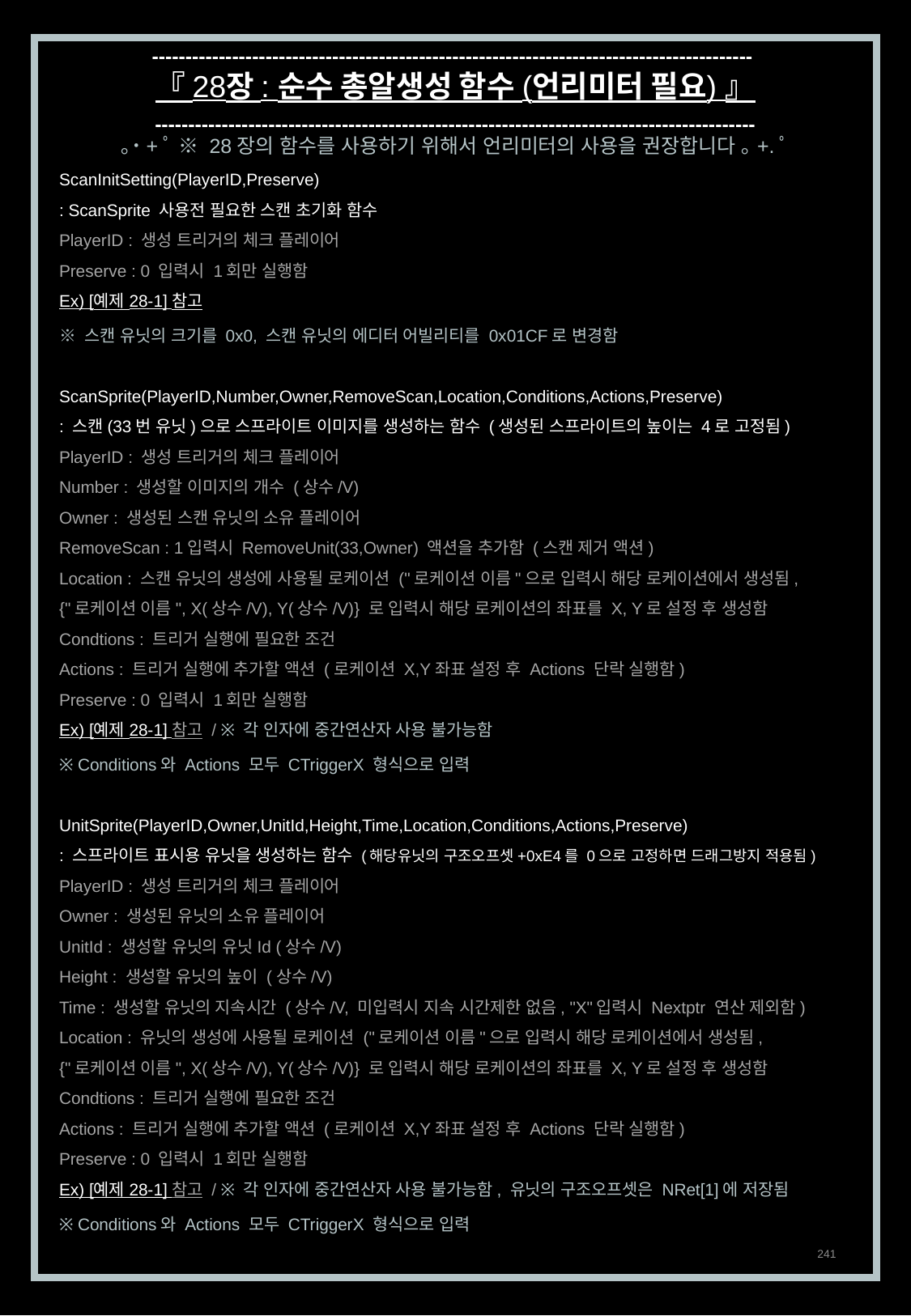

------------------------------------------------------------------------------------------
『 28장 : 순수 총알생성 함수 (언리미터 필요) 』
------------------------------------------------------------------------------------------

｡˙+ﾟ ※ 28장의 함수를 사용하기 위해서 언리미터의 사용을 권장합니다 ｡+.ﾟ
ScanInitSetting(PlayerID,Preserve)
: ScanSprite 사용전 필요한 스캔 초기화 함수
PlayerID : 생성 트리거의 체크 플레이어
Preserve : 0 입력시 1회만 실행함
Ex) [예제 28-1] 참고
※ 스캔 유닛의 크기를 0x0, 스캔 유닛의 에디터 어빌리티를 0x01CF로 변경함

ScanSprite(PlayerID,Number,Owner,RemoveScan,Location,Conditions,Actions,Preserve)
: 스캔(33번 유닛)으로 스프라이트 이미지를 생성하는 함수 (생성된 스프라이트의 높이는 4로 고정됨)
PlayerID : 생성 트리거의 체크 플레이어
Number : 생성할 이미지의 개수 (상수/V)
Owner : 생성된 스캔 유닛의 소유 플레이어
RemoveScan : 1입력시 RemoveUnit(33,Owner) 액션을 추가함 (스캔 제거 액션)
Location : 스캔 유닛의 생성에 사용될 로케이션 ("로케이션 이름"으로 입력시 해당 로케이션에서 생성됨,
{"로케이션 이름", X(상수/V), Y(상수/V)} 로 입력시 해당 로케이션의 좌표를 X, Y로 설정 후 생성함
Condtions : 트리거 실행에 필요한 조건
Actions : 트리거 실행에 추가할 액션 (로케이션 X,Y좌표 설정 후 Actions 단락 실행함)
Preserve : 0 입력시 1회만 실행함
Ex) [예제 28-1] 참고 / ※ 각 인자에 중간연산자 사용 불가능함
※ Conditions와 Actions 모두 CTriggerX 형식으로 입력

UnitSprite(PlayerID,Owner,UnitId,Height,Time,Location,Conditions,Actions,Preserve)
: 스프라이트 표시용 유닛을 생성하는 함수 (해당유닛의 구조오프셋+0xE4를 0으로 고정하면 드래그방지 적용됨)
PlayerID : 생성 트리거의 체크 플레이어
Owner : 생성된 유닛의 소유 플레이어
UnitId : 생성할 유닛의 유닛Id (상수/V)
Height : 생성할 유닛의 높이 (상수/V)
Time : 생성할 유닛의 지속시간 (상수/V, 미입력시 지속 시간제한 없음, "X"입력시 Nextptr 연산 제외함)
Location : 유닛의 생성에 사용될 로케이션 ("로케이션 이름"으로 입력시 해당 로케이션에서 생성됨,
{"로케이션 이름", X(상수/V), Y(상수/V)} 로 입력시 해당 로케이션의 좌표를 X, Y로 설정 후 생성함
Condtions : 트리거 실행에 필요한 조건
Actions : 트리거 실행에 추가할 액션 (로케이션 X,Y좌표 설정 후 Actions 단락 실행함)
Preserve : 0 입력시 1회만 실행함
Ex) [예제 28-1] 참고 / ※ 각 인자에 중간연산자 사용 불가능함, 유닛의 구조오프셋은 NRet[1]에 저장됨
※ Conditions와 Actions 모두 CTriggerX 형식으로 입력
241